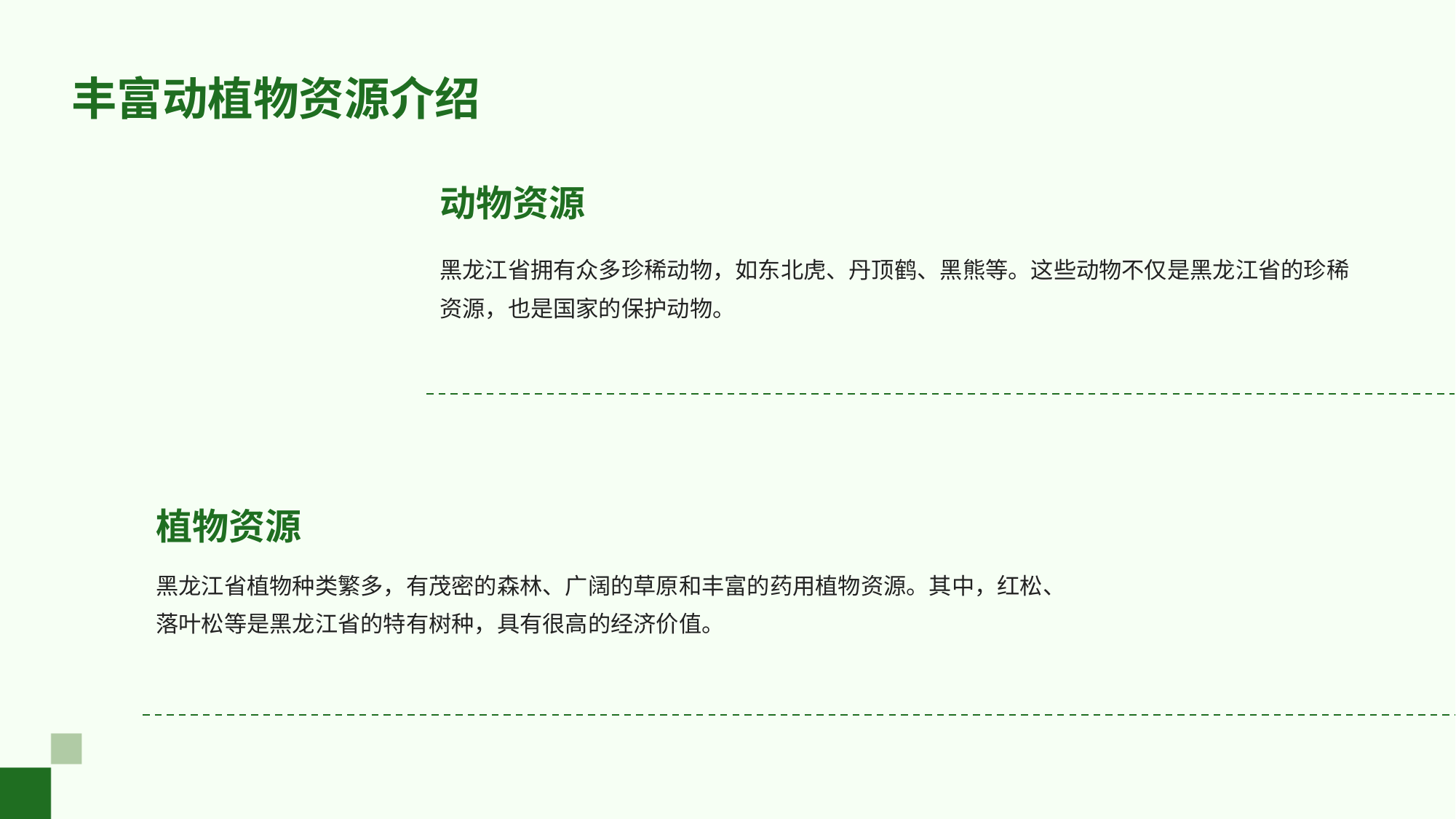

丰富动植物资源介绍
动物资源
黑龙江省拥有众多珍稀动物，如东北虎、丹顶鹤、黑熊等。这些动物不仅是黑龙江省的珍稀资源，也是国家的保护动物。
植物资源
黑龙江省植物种类繁多，有茂密的森林、广阔的草原和丰富的药用植物资源。其中，红松、落叶松等是黑龙江省的特有树种，具有很高的经济价值。